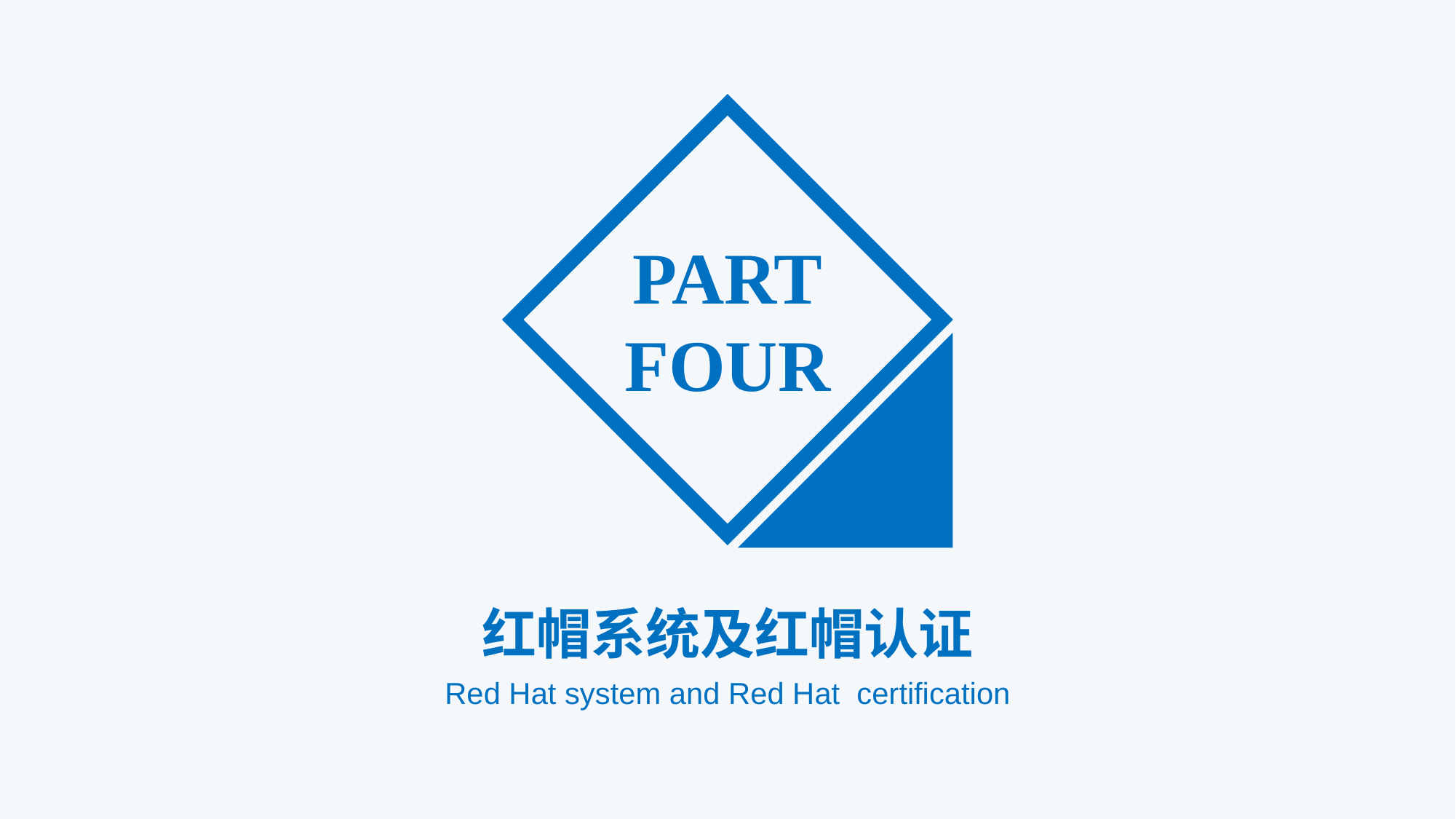

PART
FOUR

红帽系统及红帽认证
Red Hat system and Red Hat  certification